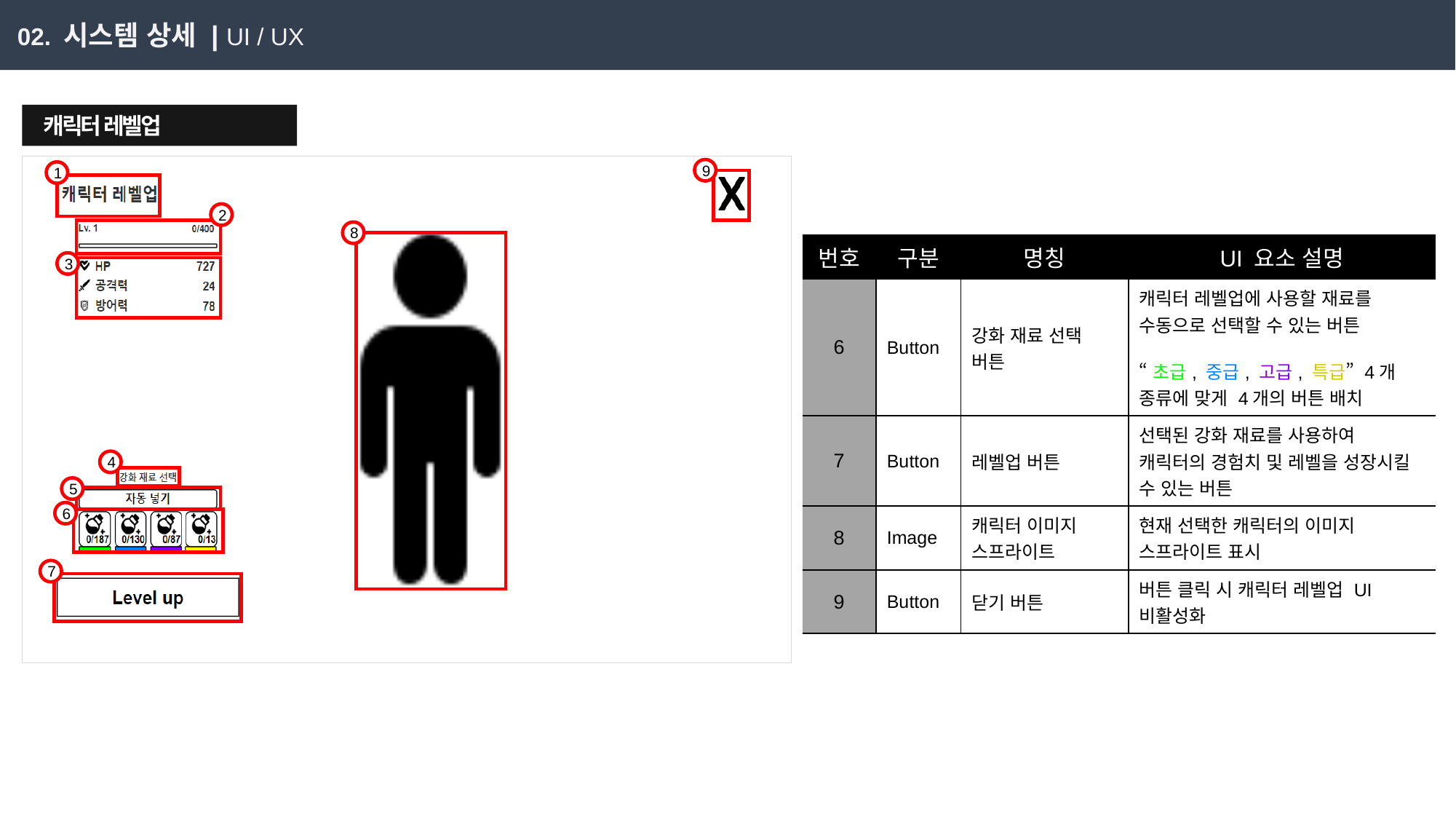

02. 시스템 상세 | UI / UX
 캐릭터 레벨업

9
1

2

8

| 번호 | 구분 | 명칭 | UI 요소 설명 |
| --- | --- | --- | --- |
| 6 | Button | 강화 재료 선택 버튼 | 캐릭터 레벨업에 사용할 재료를 수동으로 선택할 수 있는 버튼 “초급, 중급, 고급, 특급” 4개 종류에 맞게 4개의 버튼 배치 |
| 7 | Button | 레벨업 버튼 | 선택된 강화 재료를 사용하여 캐릭터의 경험치 및 레벨을 성장시킬 수 있는 버튼 |
| 8 | Image | 캐릭터 이미지 스프라이트 | 현재 선택한 캐릭터의 이미지 스프라이트 표시 |
| 9 | Button | 닫기 버튼 | 버튼 클릭 시 캐릭터 레벨업 UI 비활성화 |
3

4

5

6

7